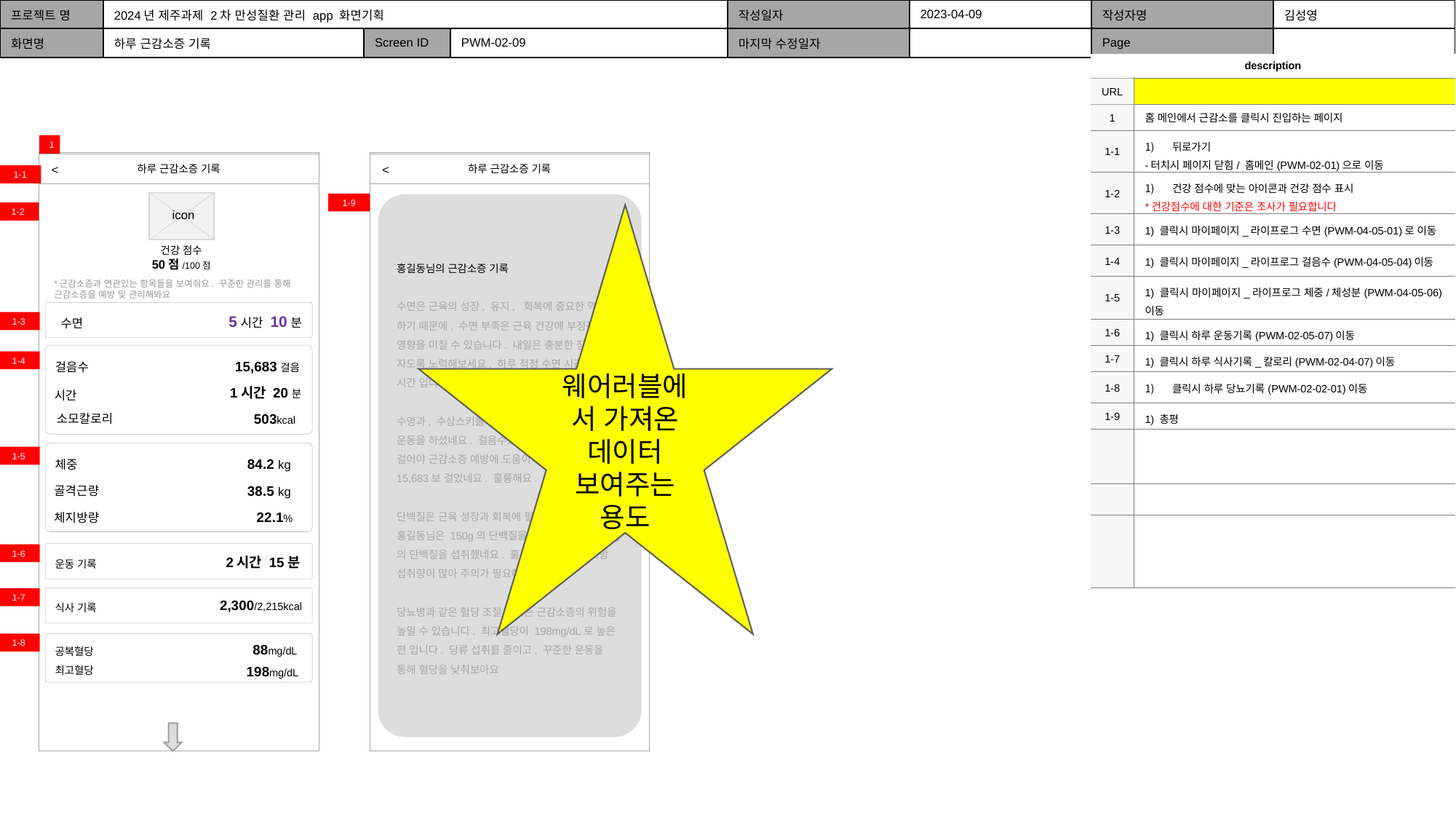

| 프로젝트 명 | 2024년 제주과제 2차 만성질환 관리 app 화면기획 |  |  | 작성일자 | 2023-04-09 | 작성자명 | 김성영 |
| --- | --- | --- | --- | --- | --- | --- | --- |
| 화면명 | 하루 근감소증 기록 | Screen ID | PWM-02-09 | 마지막 수정일자 |  | Page |  |
| description |  |
| --- | --- |
| URL |  |
| 1 | 홈 메인에서 근감소를 클릭시 진입하는 페이지 |
| 1-1 | 뒤로가기 -터치시 페이지 닫힘/ 홈메인(PWM-02-01)으로 이동 |
| 1-2 | 건강 점수에 맞는 아이콘과 건강 점수 표시 \*건강점수에 대한 기준은 조사가 필요합니다 |
| 1-3 | 1) 클릭시 마이페이지\_라이프로그 수면(PWM-04-05-01)로 이동 |
| 1-4 | 1) 클릭시 마이페이지\_라이프로그 걸음수(PWM-04-05-04)이동 |
| 1-5 | 1) 클릭시 마이페이지\_라이프로그 체중/체성분(PWM-04-05-06)이동 |
| 1-6 | 1) 클릭시 하루 운동기록(PWM-02-05-07)이동 |
| 1-7 | 1) 클릭시 하루 식사기록\_칼로리(PWM-02-04-07)이동 |
| 1-8 | 클릭시 하루 당뇨기록(PWM-02-02-01)이동 |
| 1-9 | 1) 총평 |
|  |  |
|  |  |
|  |  |
1

하루 근감소증 기록
하루 근감소증 기록
<
<
1-1

icon
1-9
홍길동님의 근감소증 기록

수면은 근육의 성장, 유지,  회복에 중요한 역할을 하기 때문에, 수면 부족은 근육 건강에 부정적인 영향을 미칠 수 있습니다. 내일은 충분한 잠을 자도록 노력해보세요. 하루 적정 수면 시간은 6~8시간 입니다.

수영과, 수상스키를 통해 근력에 도움이 되는 운동을 하셨네요. 걸음수도 하루에 최소 8000보를 걸어야 근감소증 예방에 도움이 됩니다. 오늘은 15,683보 걸었네요. 훌륭해요.

단백질은 근육 성장과 회복에 필수적입니다.  홍길동님은 150g의 단백질을 필요로 하는데 160g의 단백질을 섭취했네요. 훌륭해요. 다만, 지방 섭취량이 많아 주의가 필요해요.

당뇨병과 같은 혈당 조절 장애는 근감소증의 위험을 높일 수 있습니다. 최고혈당이 198mg/dL로 높은 편 입니다. 당류 섭취를 줄이고, 꾸준한 운동을 통해 혈당을 낮춰보아요
1-2
웨어러블에서 가져온 데이터 보여주는 용도
건강 점수
50점/100점
*근감소증과 연관있는 항목들을 보여줘요. 꾸준한 관리를 통해 근감소증을 예방 및 관리해봐요

5시간 10분
수면
1-3

1-4
15,683걸음
걸음수
1시간 20분
시간
503kcal
소모칼로리

1-5
84.2 kg
체중
38.5 kg
골격근량
22.1%
체지방량

1-6
2시간 15분
운동 기록

1-7
2,300/2,215kcal
식사 기록
1-8

88mg/dL
공복혈당
198mg/dL
최고혈당